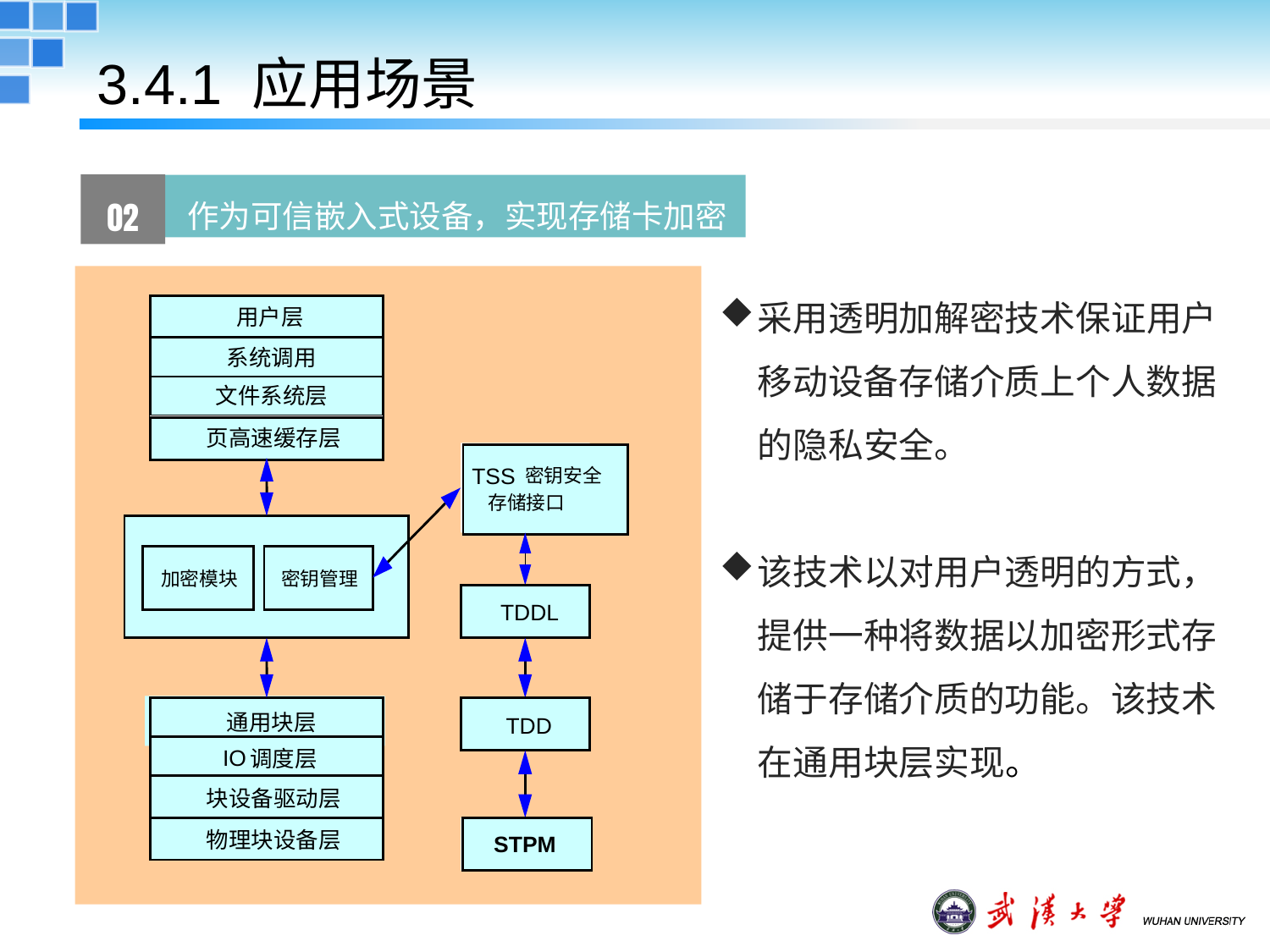

3.4.1 应用场景
02
 作为可信嵌入式设备，实现存储卡加密

用户层

系统调用

文件系统层

页高速缓存层

TSS
密钥安全

存储接口

加密模块
密钥管理

TDDL

通用块层
TDD

IO
调度层

块设备驱动层

物理块设备层
STPM
采用透明加解密技术保证用户移动设备存储介质上个人数据的隐私安全。

该技术以对用户透明的方式，提供一种将数据以加密形式存储于存储介质的功能。该技术在通用块层实现。